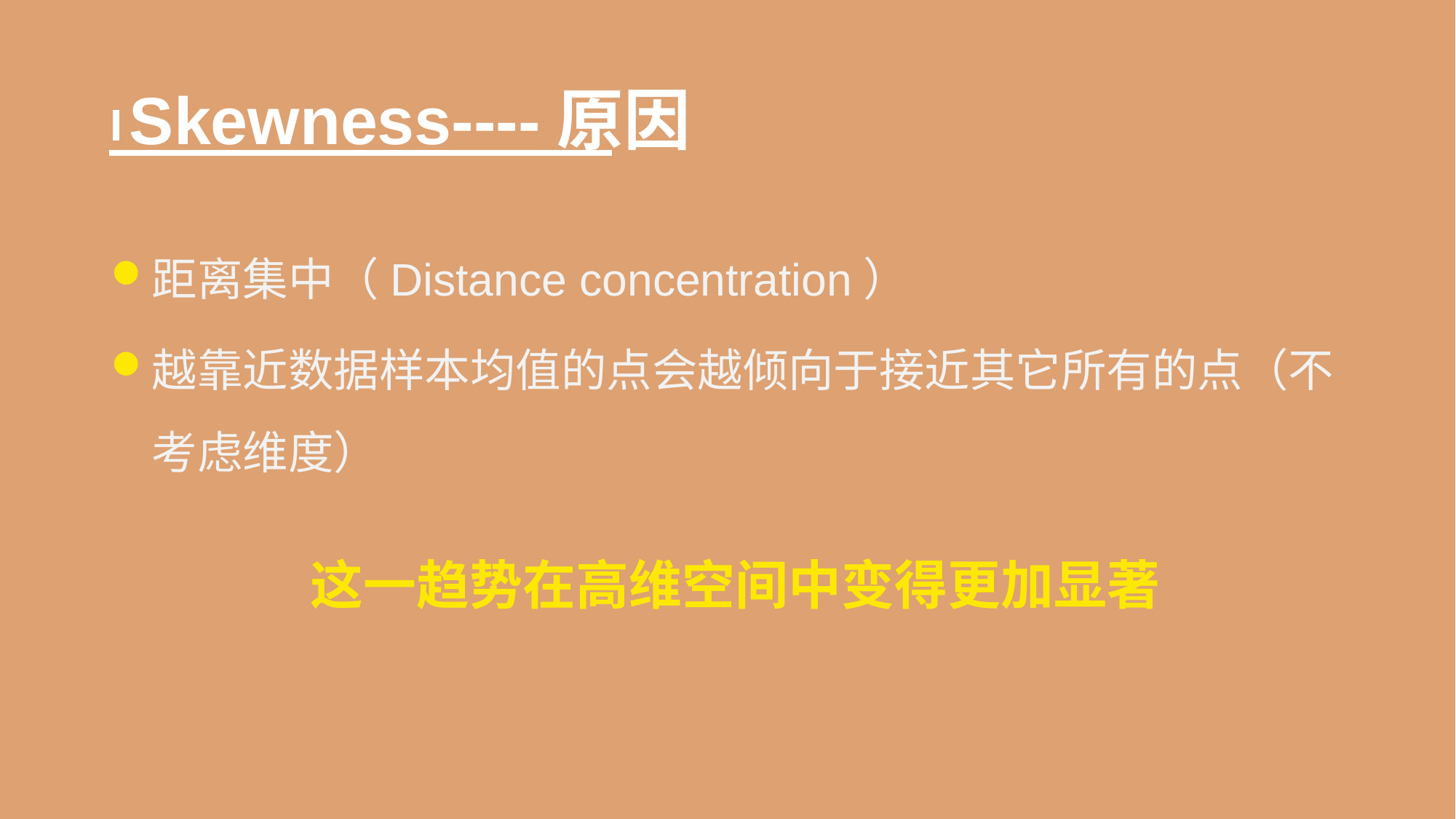

# Skewness----原因

距离集中（Distance concentration）
越靠近数据样本均值的点会越倾向于接近其它所有的点（不考虑维度）

这一趋势在高维空间中变得更加显著